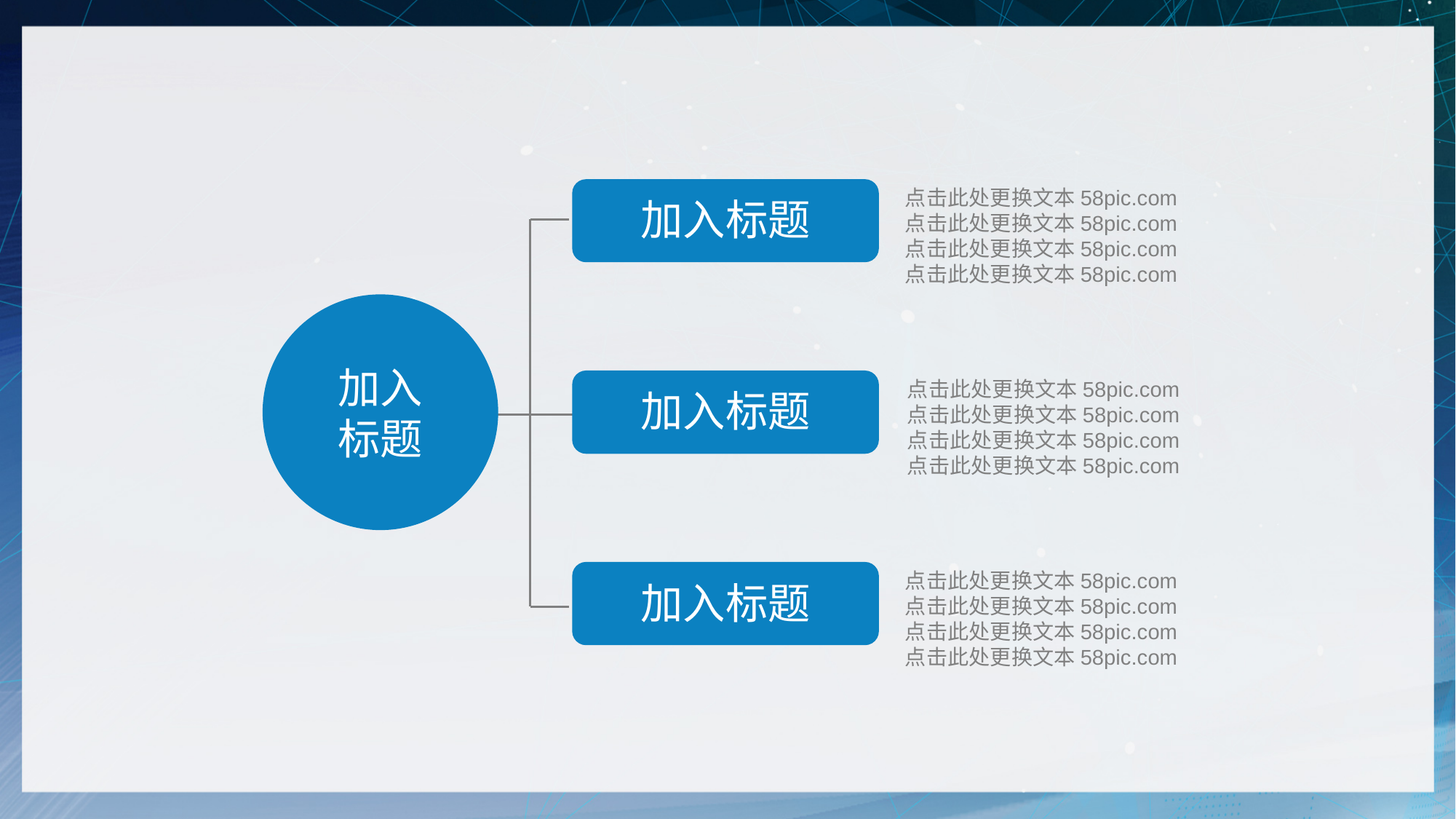

点击此处更换文本58pic.com
点击此处更换文本58pic.com
点击此处更换文本58pic.com
点击此处更换文本58pic.com
加入标题
加入
标题

点击此处更换文本58pic.com
点击此处更换文本58pic.com
点击此处更换文本58pic.com
点击此处更换文本58pic.com
加入标题

点击此处更换文本58pic.com
点击此处更换文本58pic.com
点击此处更换文本58pic.com
点击此处更换文本58pic.com
加入标题